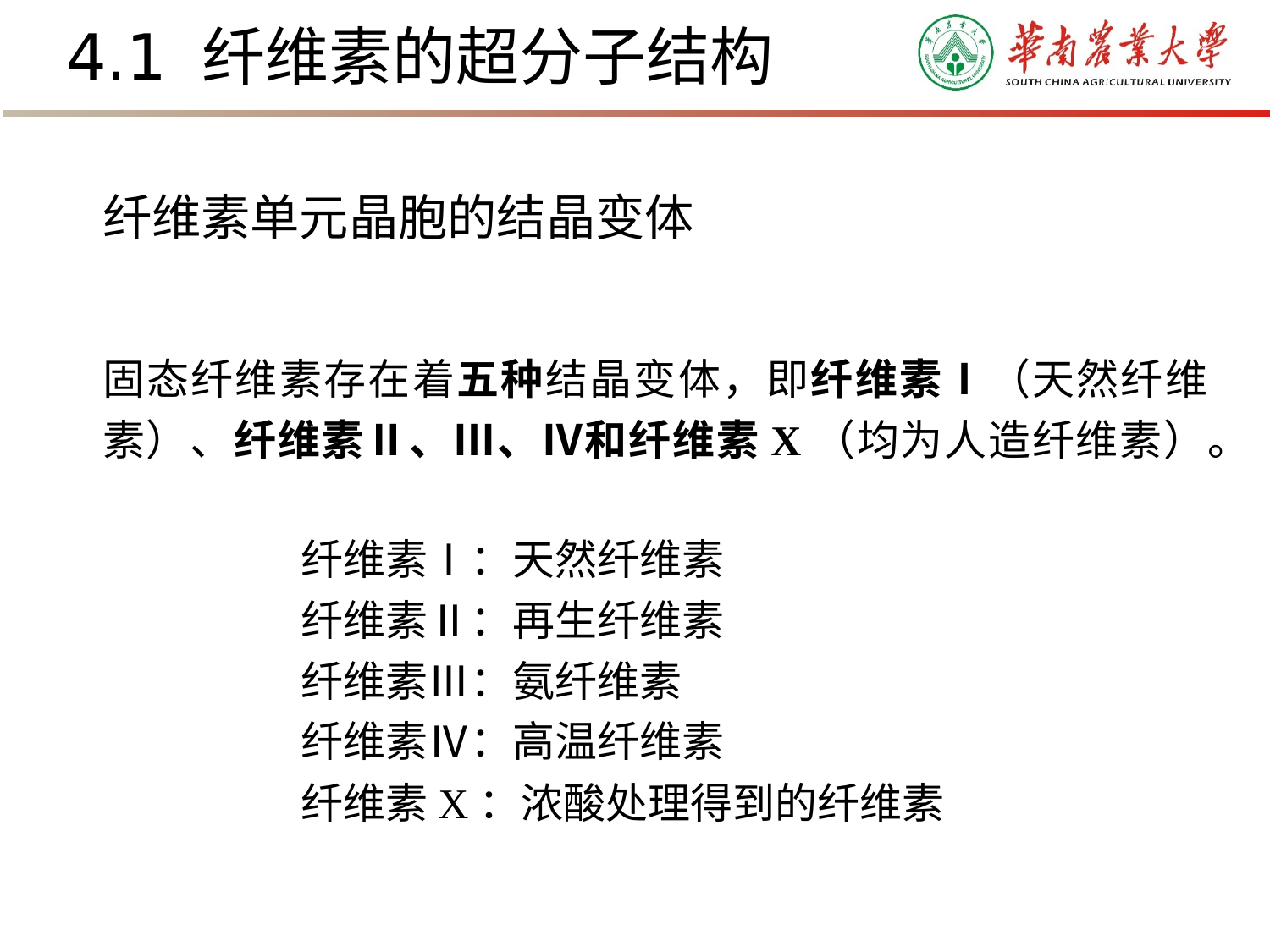

4.1 纤维素的超分子结构
纤维素单元晶胞的结晶变体
固态纤维素存在着五种结晶变体，即纤维素Ⅰ（天然纤维素）、纤维素Ⅱ、Ⅲ、Ⅳ和纤维素X（均为人造纤维素）。
纤维素Ⅰ：天然纤维素
纤维素Ⅱ：再生纤维素
纤维素Ⅲ：氨纤维素
纤维素Ⅳ：高温纤维素
纤维素X：浓酸处理得到的纤维素